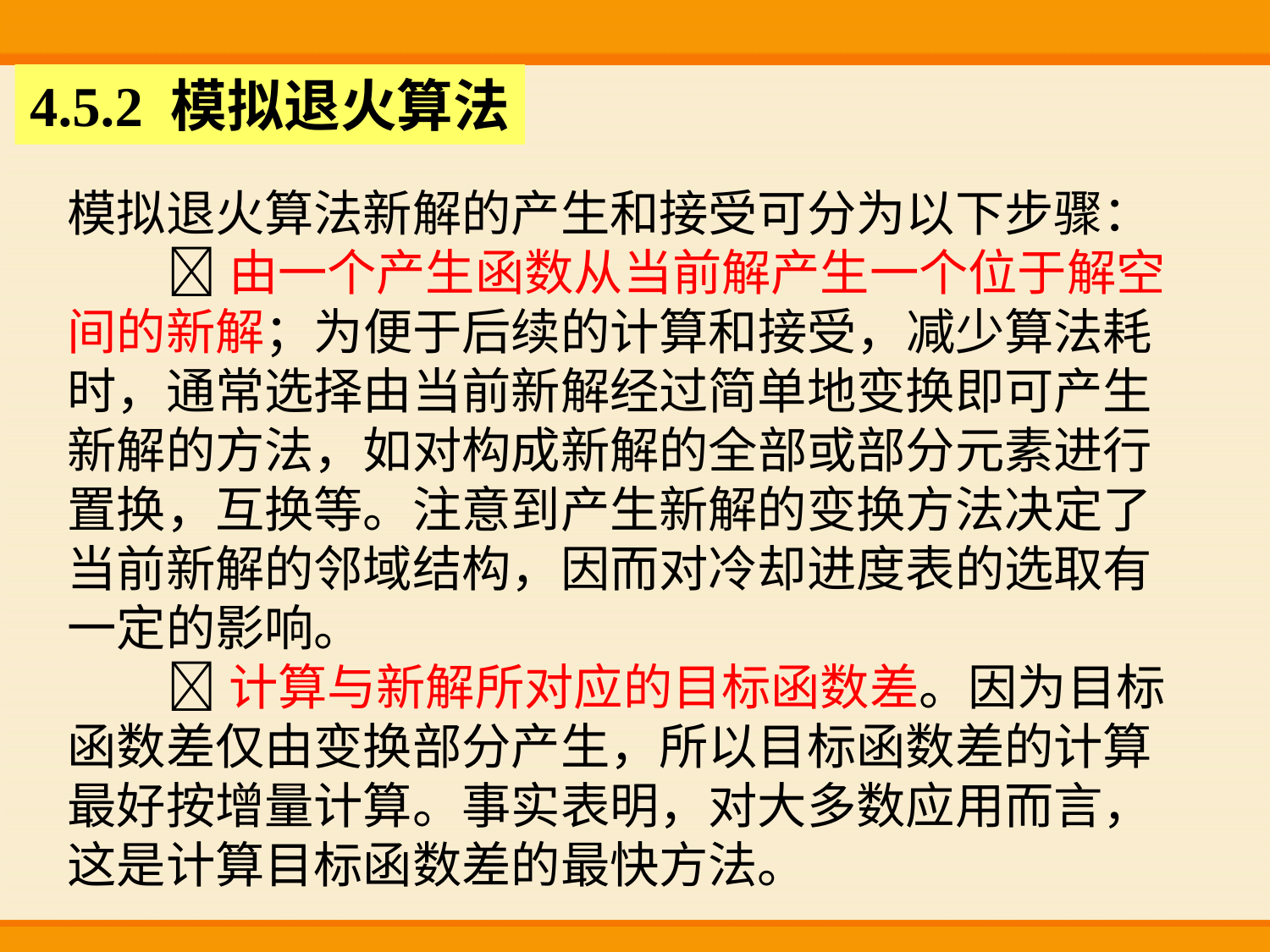

4.5.2 模拟退火算法
模拟退火算法新解的产生和接受可分为以下步骤：
•由一个产生函数从当前解产生一个位于解空间的新解；为便于后续的计算和接受，减少算法耗时，通常选择由当前新解经过简单地变换即可产生新解的方法，如对构成新解的全部或部分元素进行置换，互换等。注意到产生新解的变换方法决定了当前新解的邻域结构，因而对冷却进度表的选取有一定的影响。
•计算与新解所对应的目标函数差。因为目标函数差仅由变换部分产生，所以目标函数差的计算最好按增量计算。事实表明，对大多数应用而言，这是计算目标函数差的最快方法。